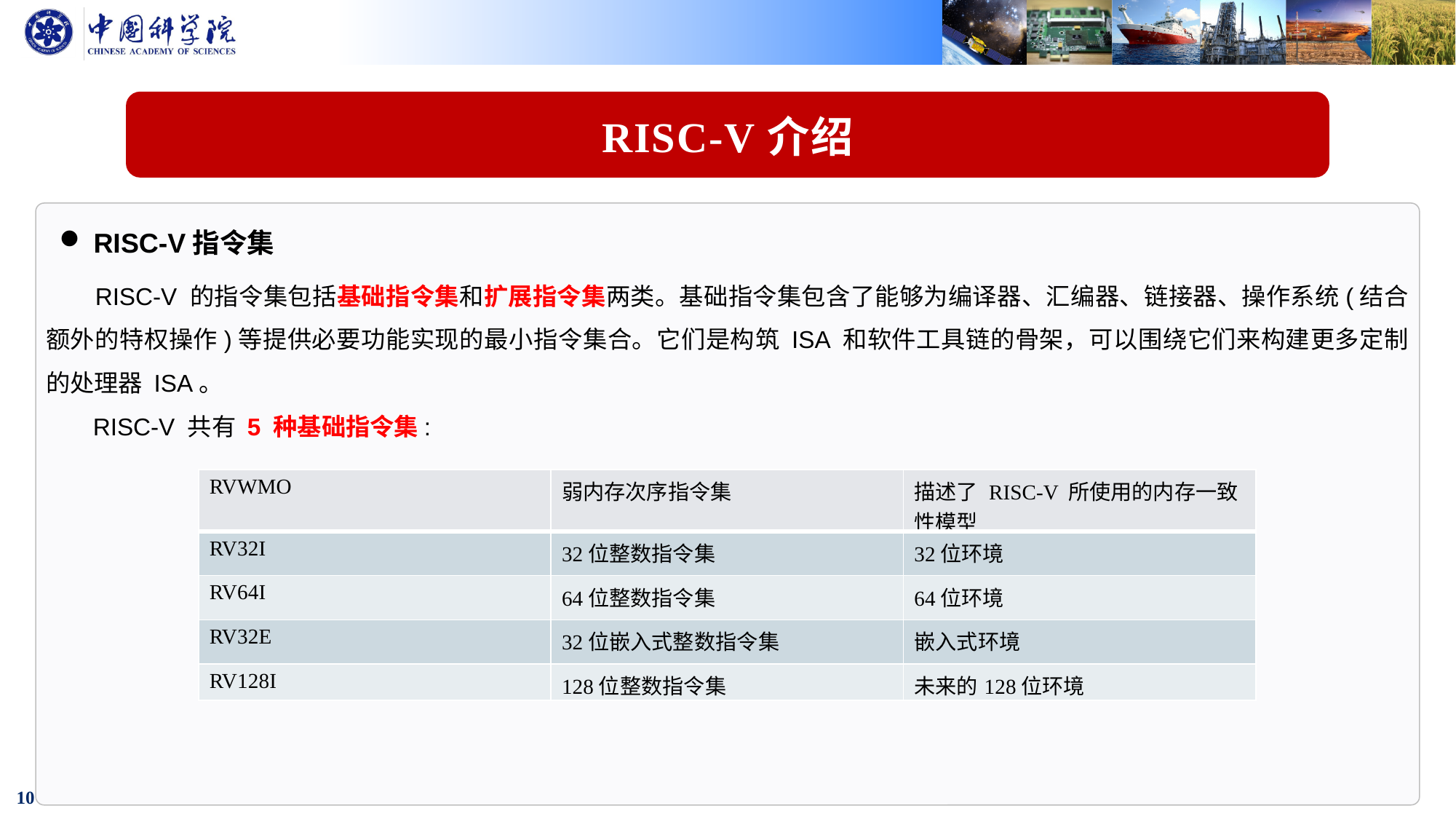

RISC-V介绍

RISC-V指令集
       RISC-V 的指令集包括基础指令集和扩展指令集两类。基础指令集包含了能够为编译器、汇编器、链接器、操作系统(结合额外的特权操作)等提供必要功能实现的最小指令集合。它们是构筑 ISA 和软件工具链的骨架，可以围绕它们来构建更多定制的处理器 ISA。
       RISC-V 共有 5 种基础指令集:
| RVWMO | 弱内存次序指令集 | 描述了 RISC-V 所使用的内存一致性模型 |
| --- | --- | --- |
| RV32I | 32位整数指令集 | 32位环境 |
| RV64I | 64位整数指令集 | 64位环境 |
| RV32E | 32位嵌入式整数指令集 | 嵌入式环境 |
| RV128I | 128位整数指令集 | 未来的128位环境 |